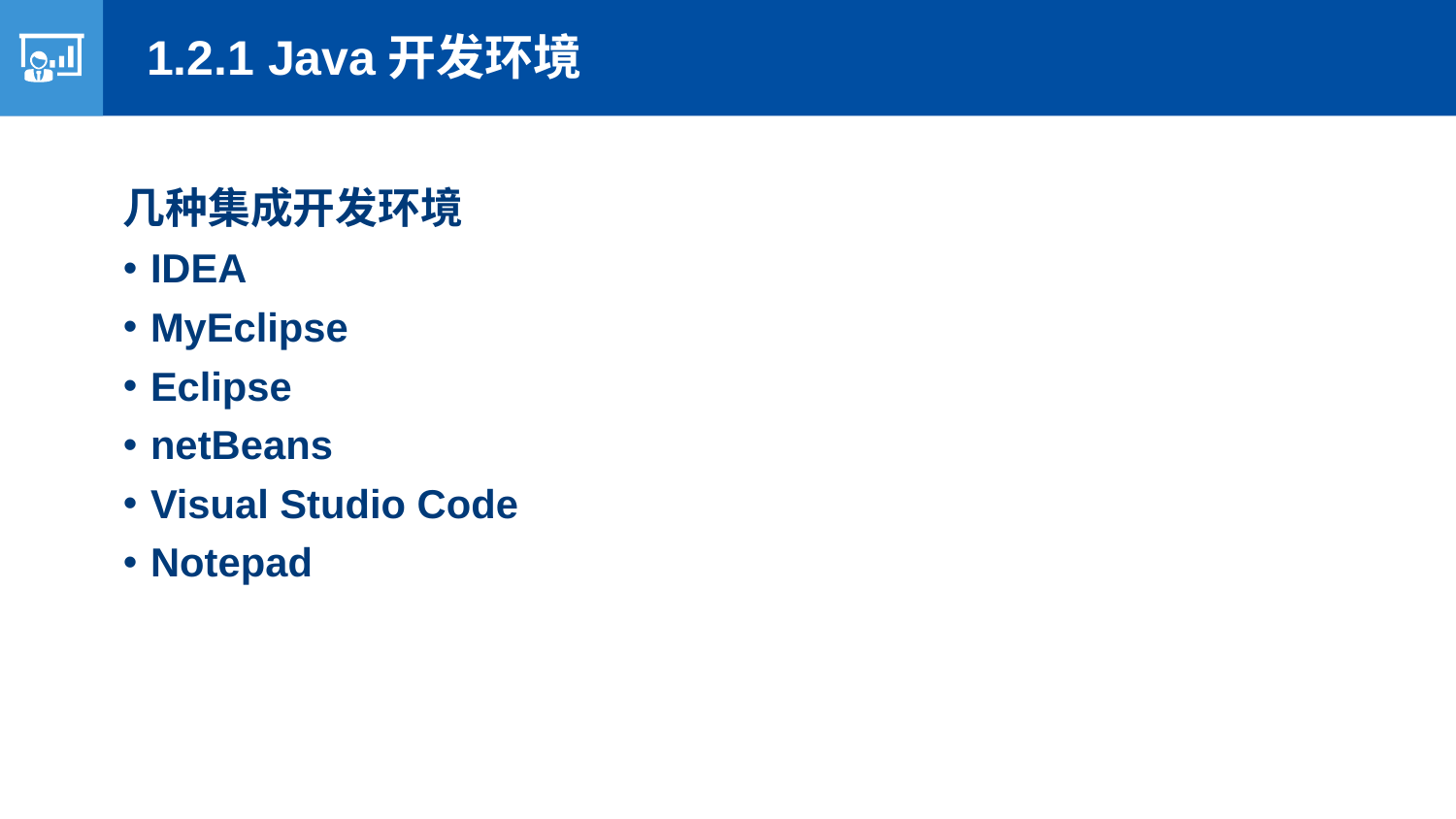

1.2.1 Java开发环境
几种集成开发环境
IDEA
MyEclipse
Eclipse
netBeans
Visual Studio Code
Notepad